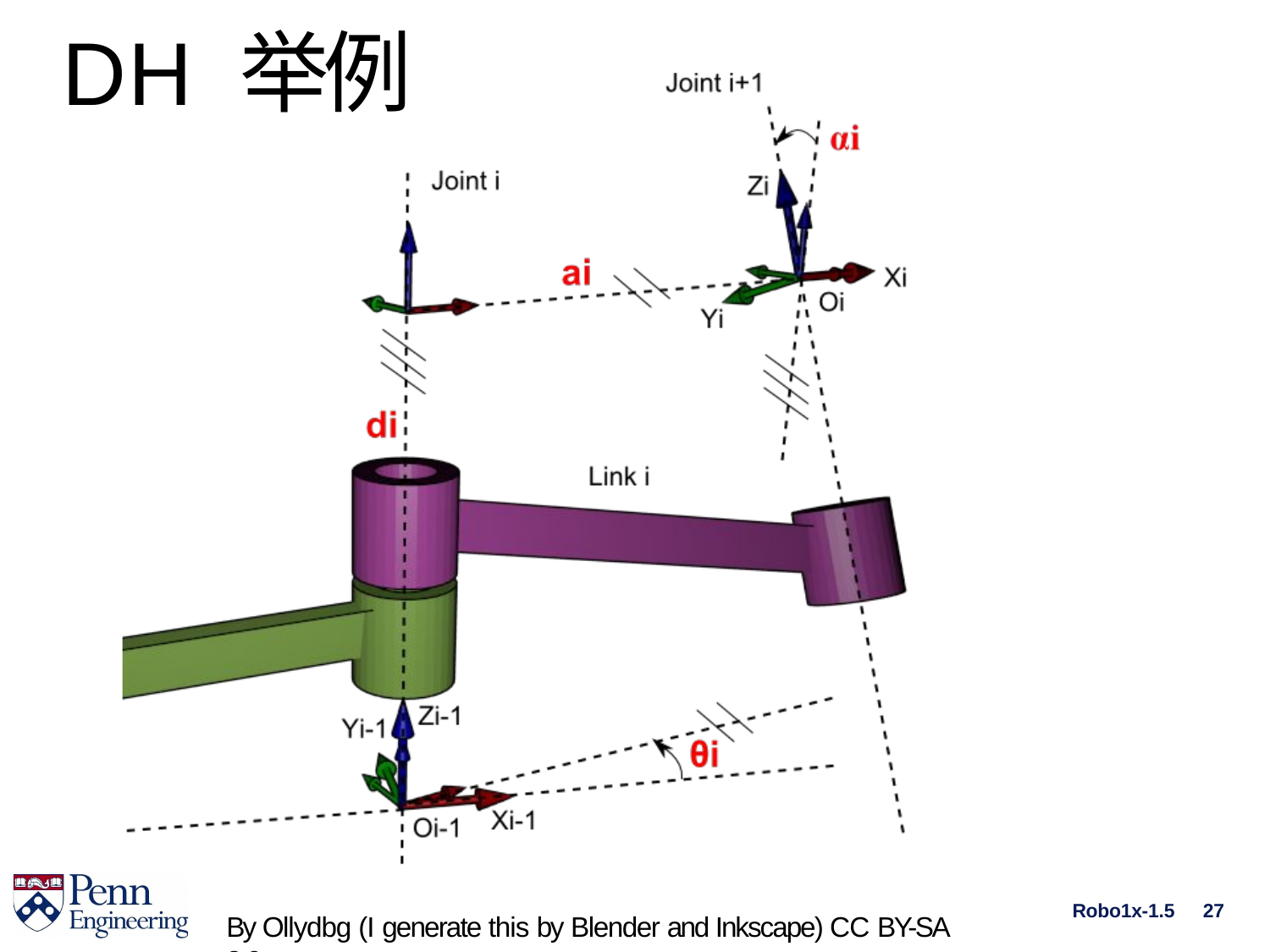

# DH 举例

Robo1x-1.5	27
By Ollydbg (I generate this by Blender and Inkscape) CC BY-SA   3.0